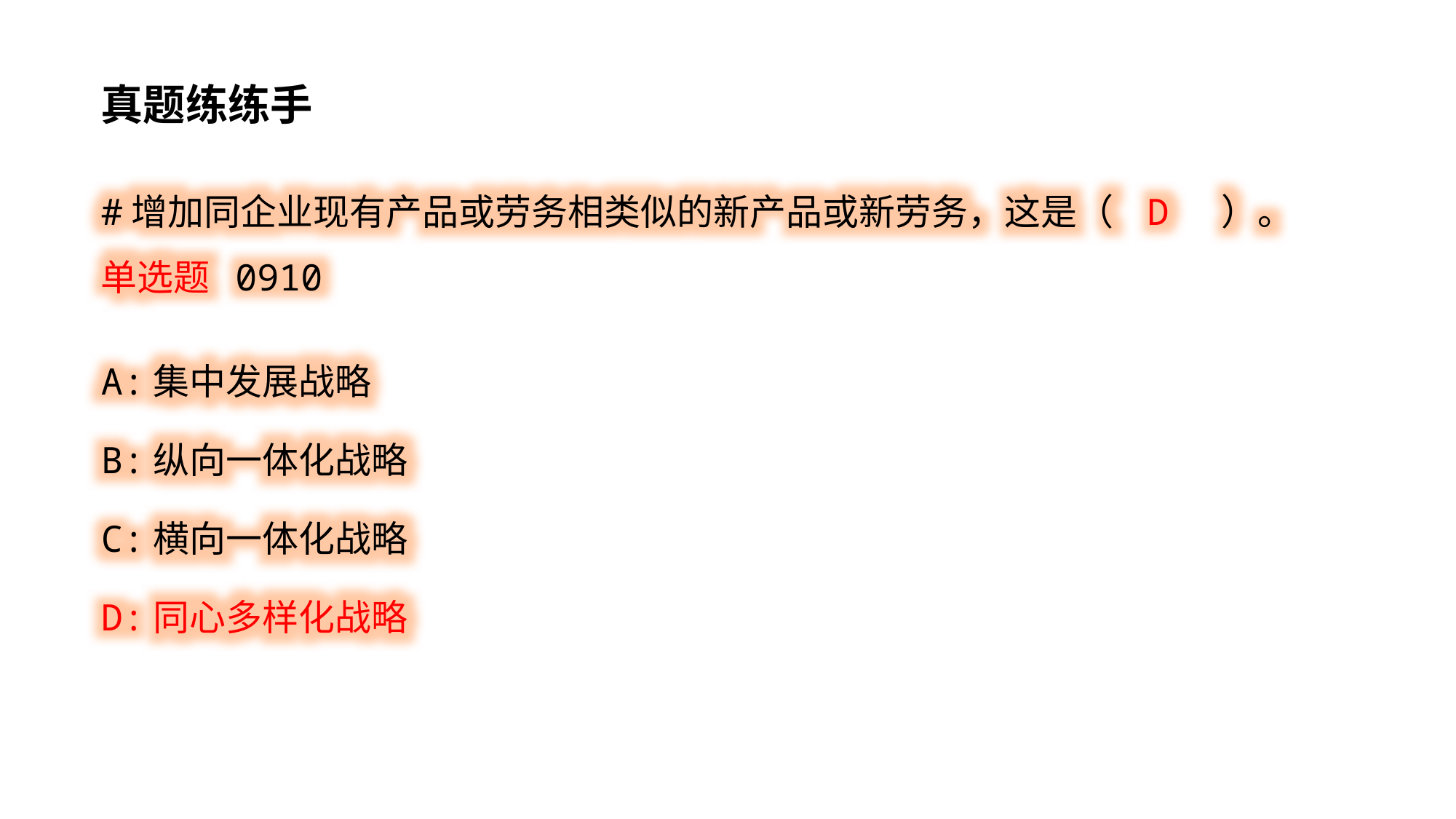

真题练练手
#增加同企业现有产品或劳务相类似的新产品或新劳务，这是（   D  ）。单选题  0910

A:集中发展战略

B:纵向一体化战略
C:横向一体化战略

D:同心多样化战略